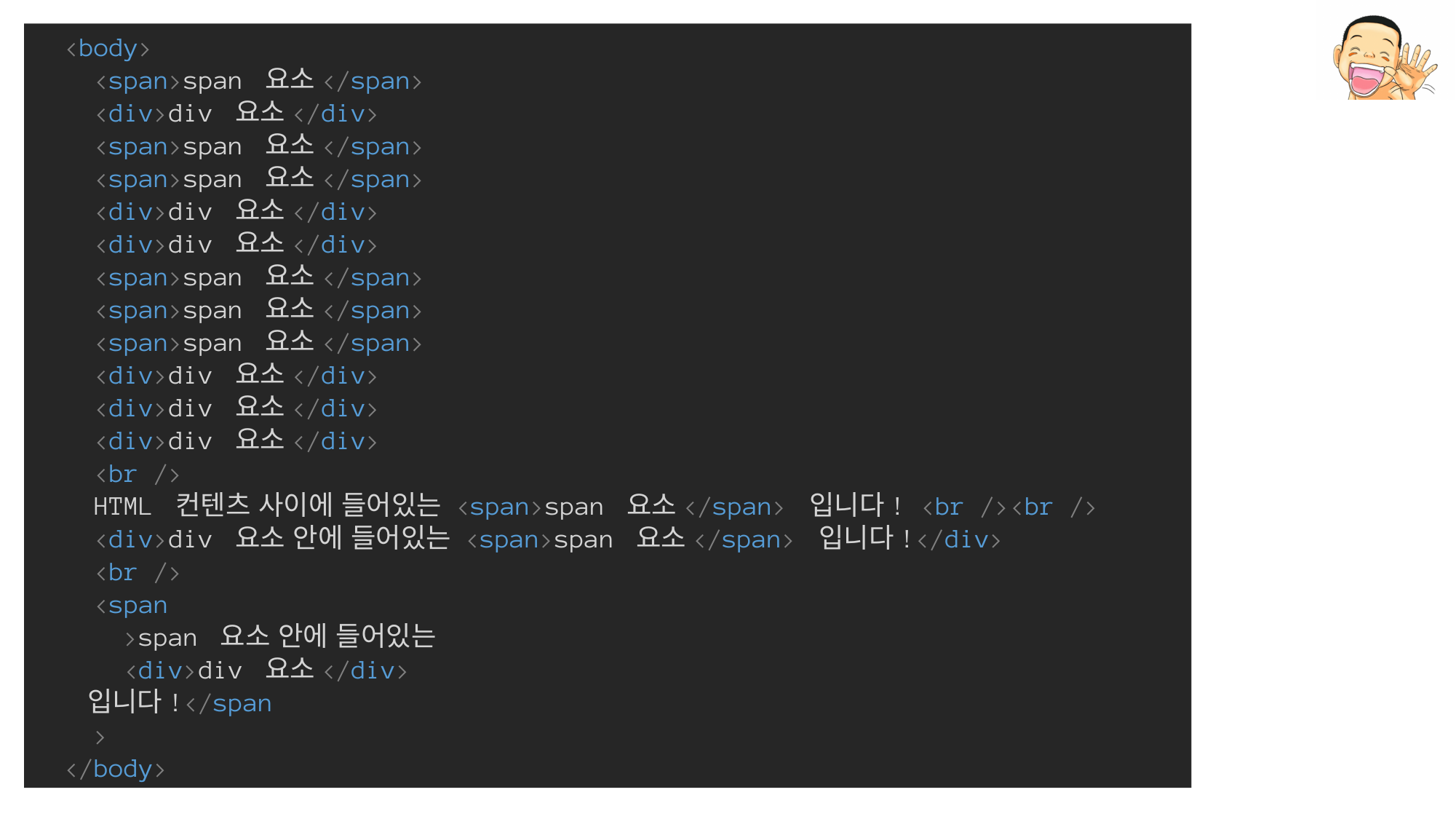

<body>
    <span>span 요소</span>
    <div>div 요소</div>
    <span>span 요소</span>
    <span>span 요소</span>
    <div>div 요소</div>
    <div>div 요소</div>
    <span>span 요소</span>
    <span>span 요소</span>
    <span>span 요소</span>
    <div>div 요소</div>
    <div>div 요소</div>
    <div>div 요소</div>
    <br />
    HTML 컨텐츠 사이에 들어있는 <span>span 요소</span> 입니다! <br /><br />
    <div>div 요소 안에 들어있는 <span>span 요소</span> 입니다!</div>
    <br />
    <span
      >span 요소 안에 들어있는
      <div>div 요소</div>
      입니다!</span
    >
  </body>